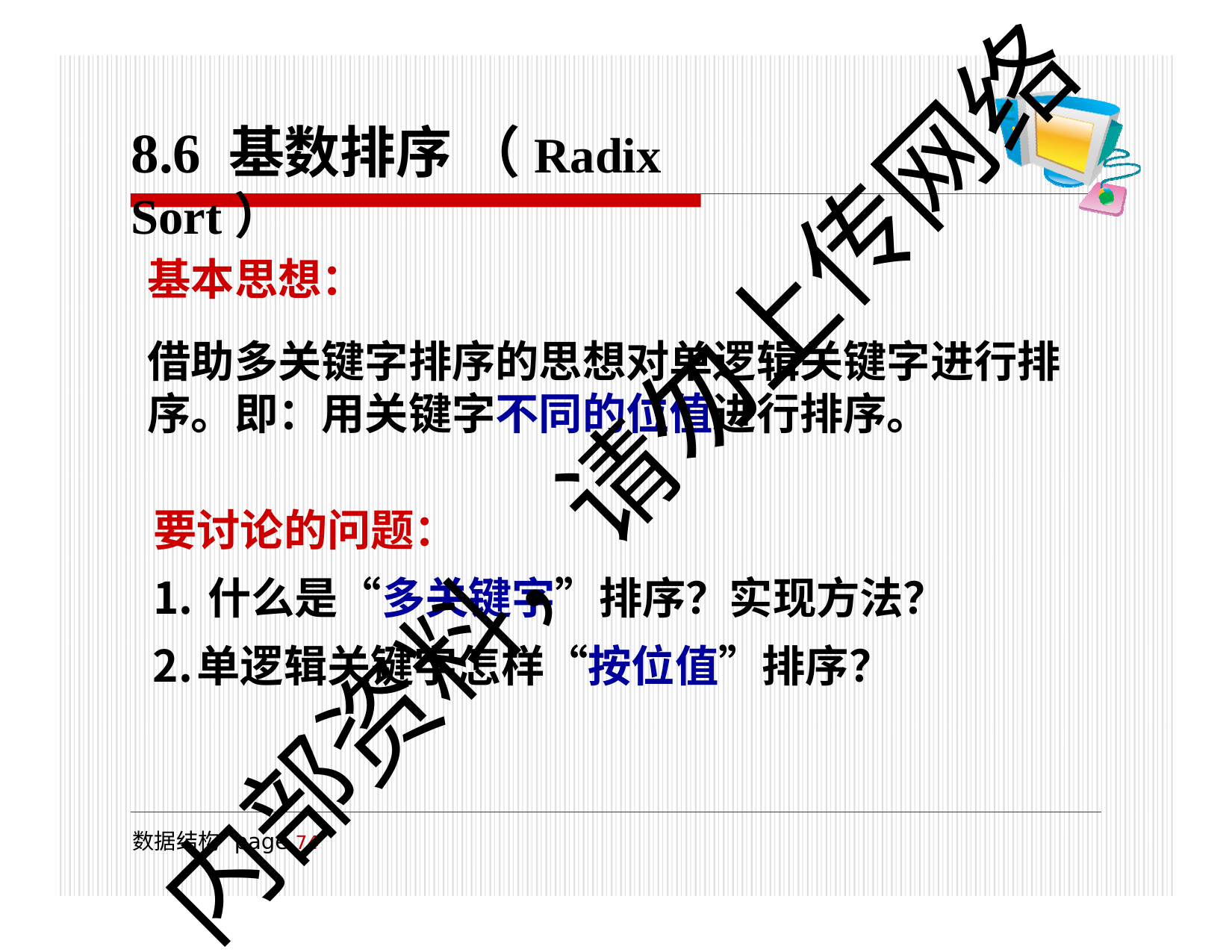

# 8.6 基数排序 （Radix Sort）

基本思想：
借助多关键字排序的思想对单逻辑关键字进行排 序。即：用关键字不同的位值进行排序。

要讨论的问题：
什么是“多关键字”排序？实现方法？
单逻辑关键字怎样“按位值”排序？
内部资料，请勿上传网络

数据结构 page 74